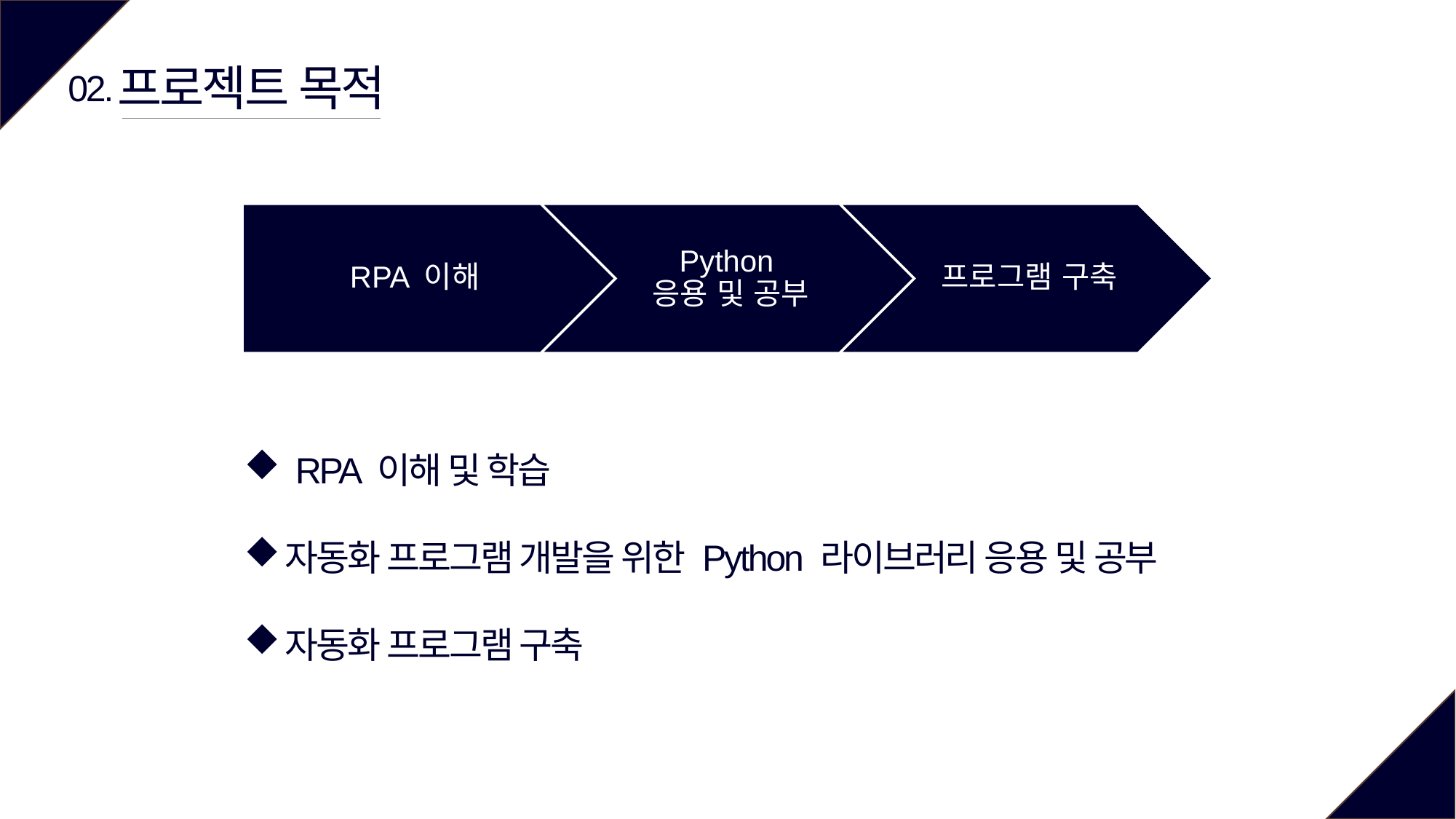

RPA 이해
Python
응용 및 공부
프로그램 구축
프로젝트 목적
02.

 RPA 이해 및 학습
자동화 프로그램 개발을 위한 Python 라이브러리 응용 및 공부

자동화 프로그램 구축